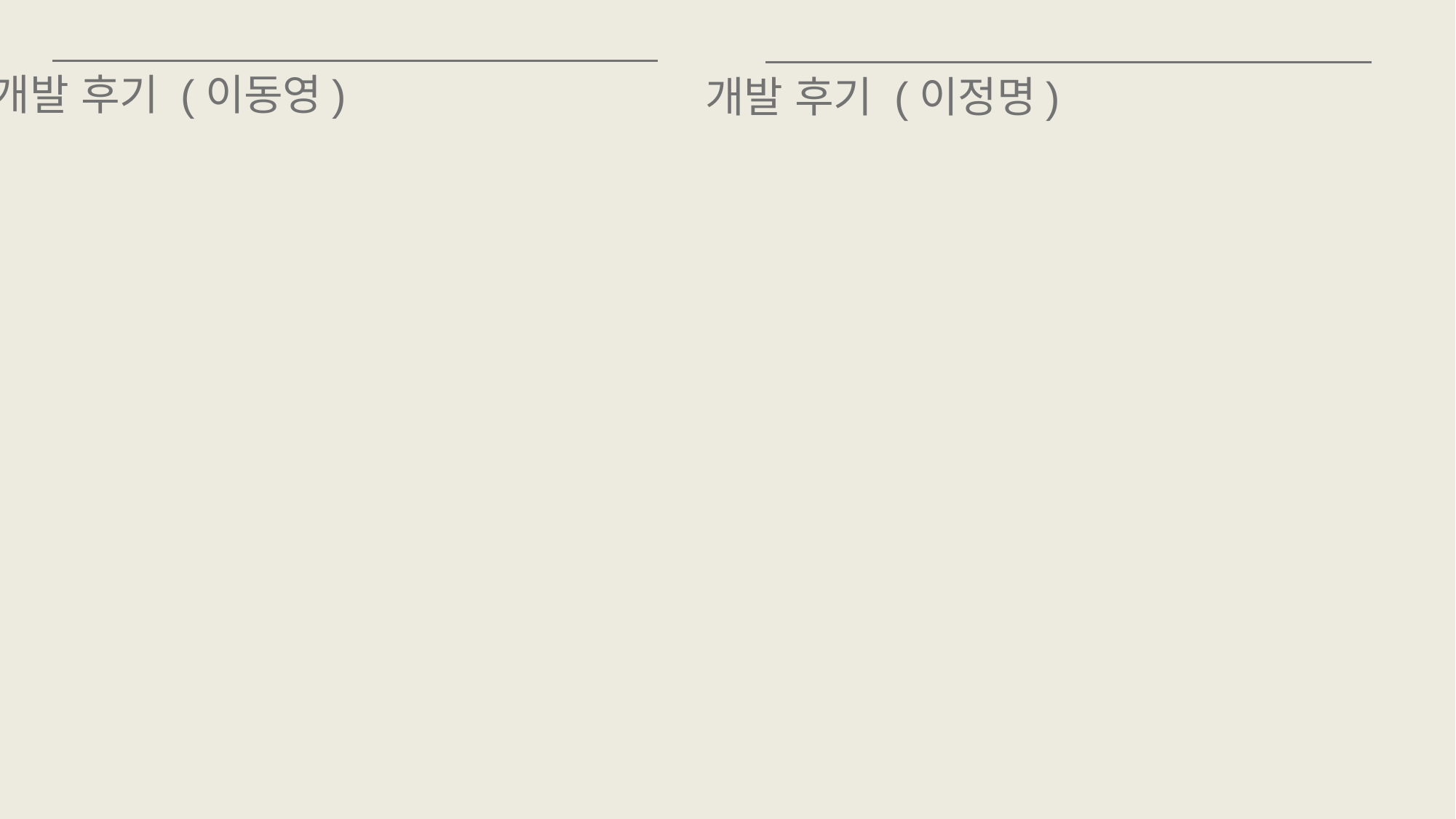

H. 개발 후기 : 프로젝트 진행 팀 사진 및 개인별
개발 후기 (이동영)
개발 후기 (이정명)